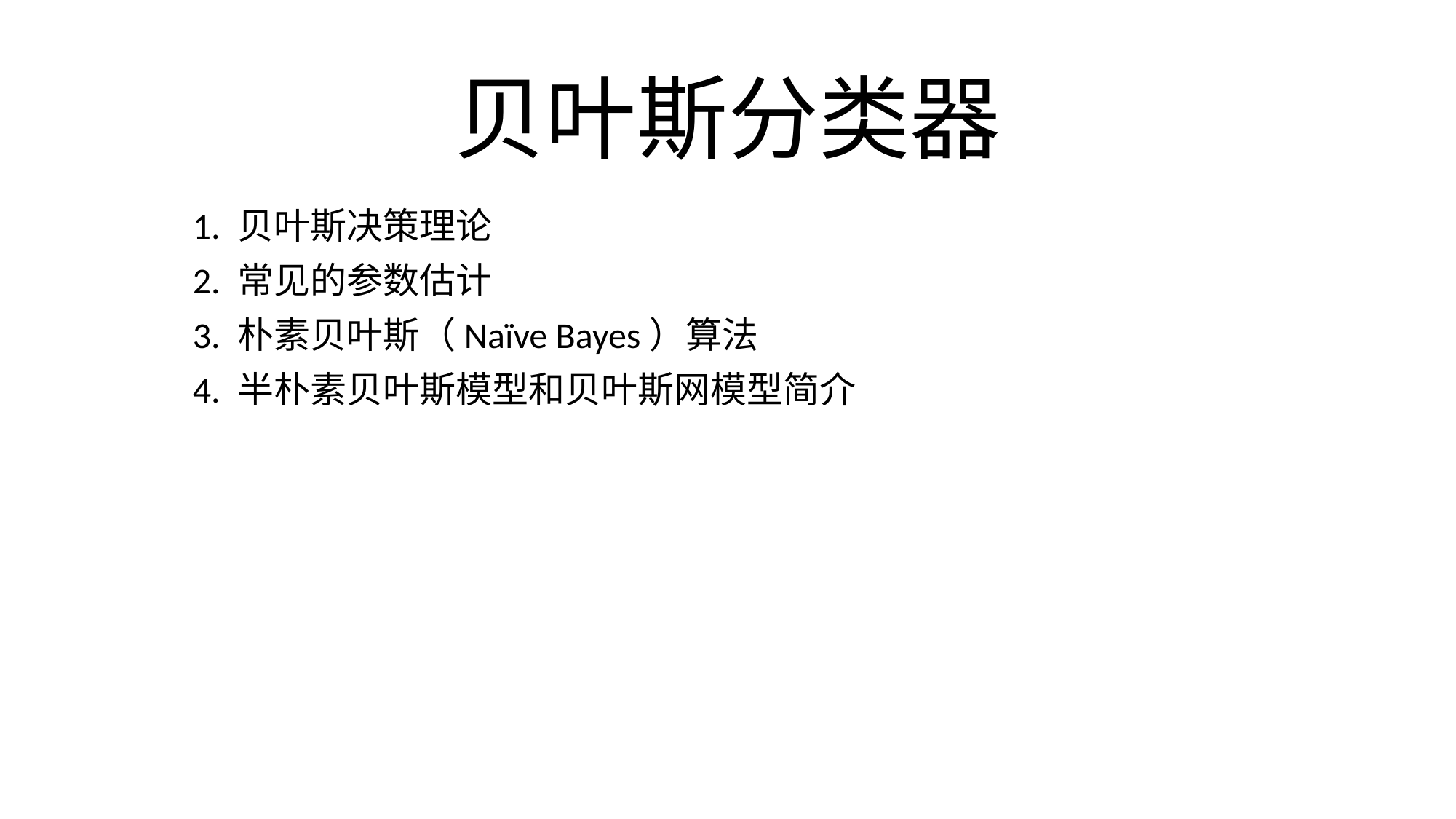

# 贝叶斯分类器
1. 贝叶斯决策理论
2. 常见的参数估计
3. 朴素贝叶斯（Naïve Bayes）算法
4. 半朴素贝叶斯模型和贝叶斯网模型简介